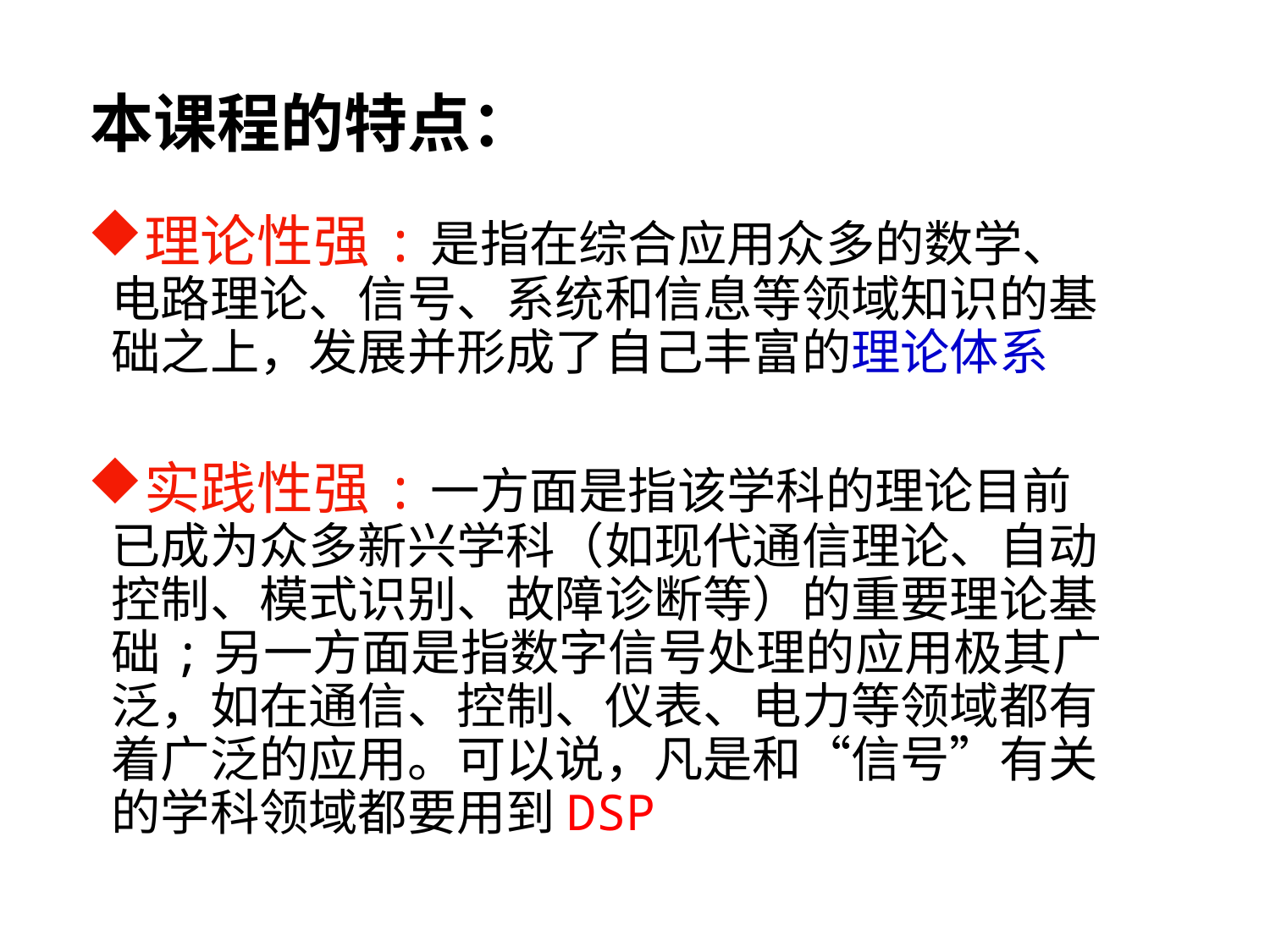

本课程的特点：
理论性强:是指在综合应用众多的数学、电路理论、信号、系统和信息等领域知识的基础之上，发展并形成了自己丰富的理论体系

实践性强:一方面是指该学科的理论目前已成为众多新兴学科（如现代通信理论、自动控制、模式识别、故障诊断等）的重要理论基础;另一方面是指数字信号处理的应用极其广泛，如在通信、控制、仪表、电力等领域都有着广泛的应用。可以说，凡是和“信号”有关的学科领域都要用到DSP